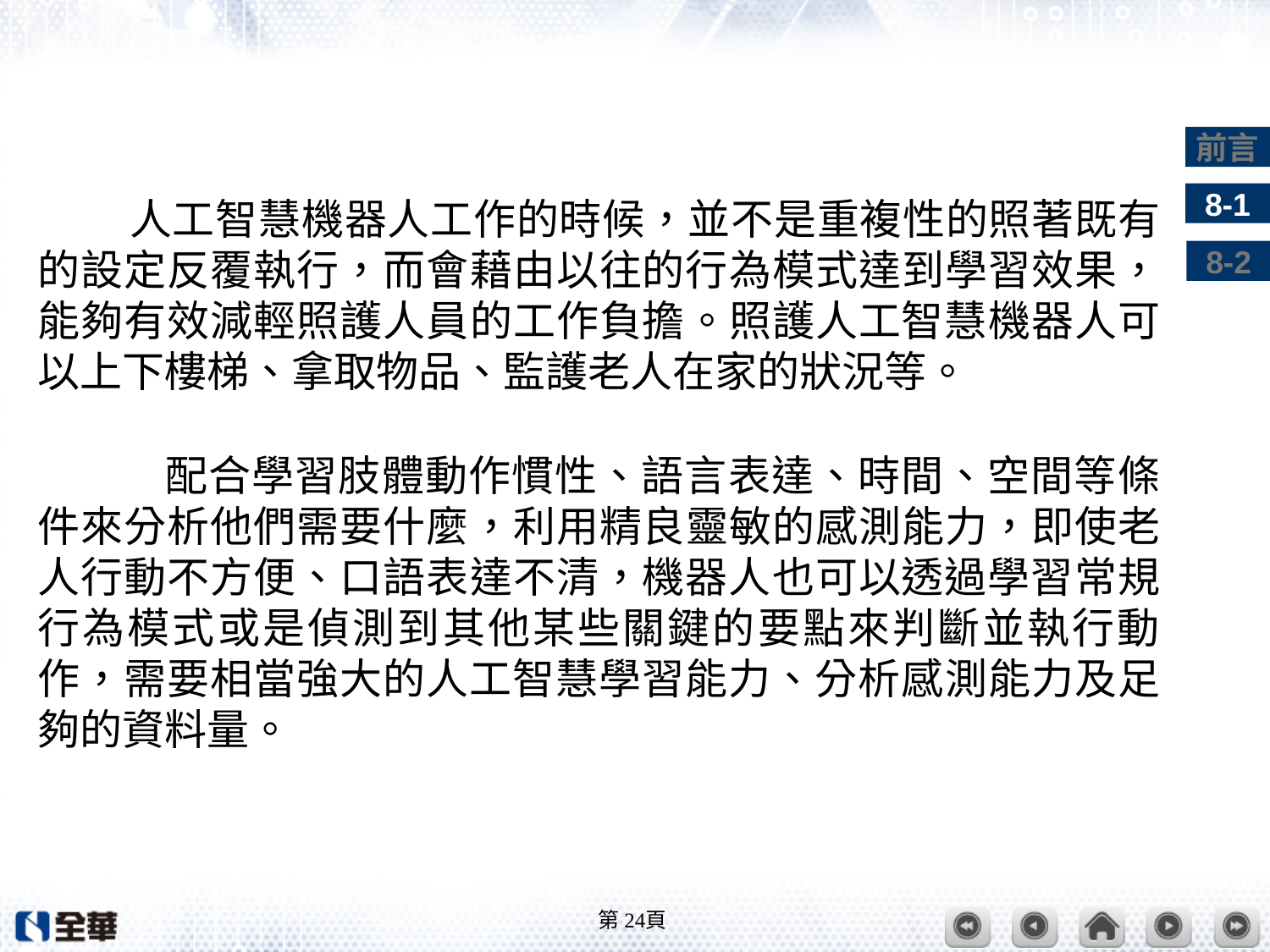

#
        人工智慧機器人工作的時候，並不是重複性的照著既有的設定反覆執行，而會藉由以往的行為模式達到學習效果，能夠有效減輕照護人員的工作負擔。照護人工智慧機器人可以上下樓梯、拿取物品、監護老人在家的狀況等。

	配合學習肢體動作慣性、語言表達、時間、空間等條件來分析他們需要什麼，利用精良靈敏的感測能力，即使老人行動不方便、口語表達不清，機器人也可以透過學習常規行為模式或是偵測到其他某些關鍵的要點來判斷並執行動作，需要相當強大的人工智慧學習能力、分析感測能力及足夠的資料量。